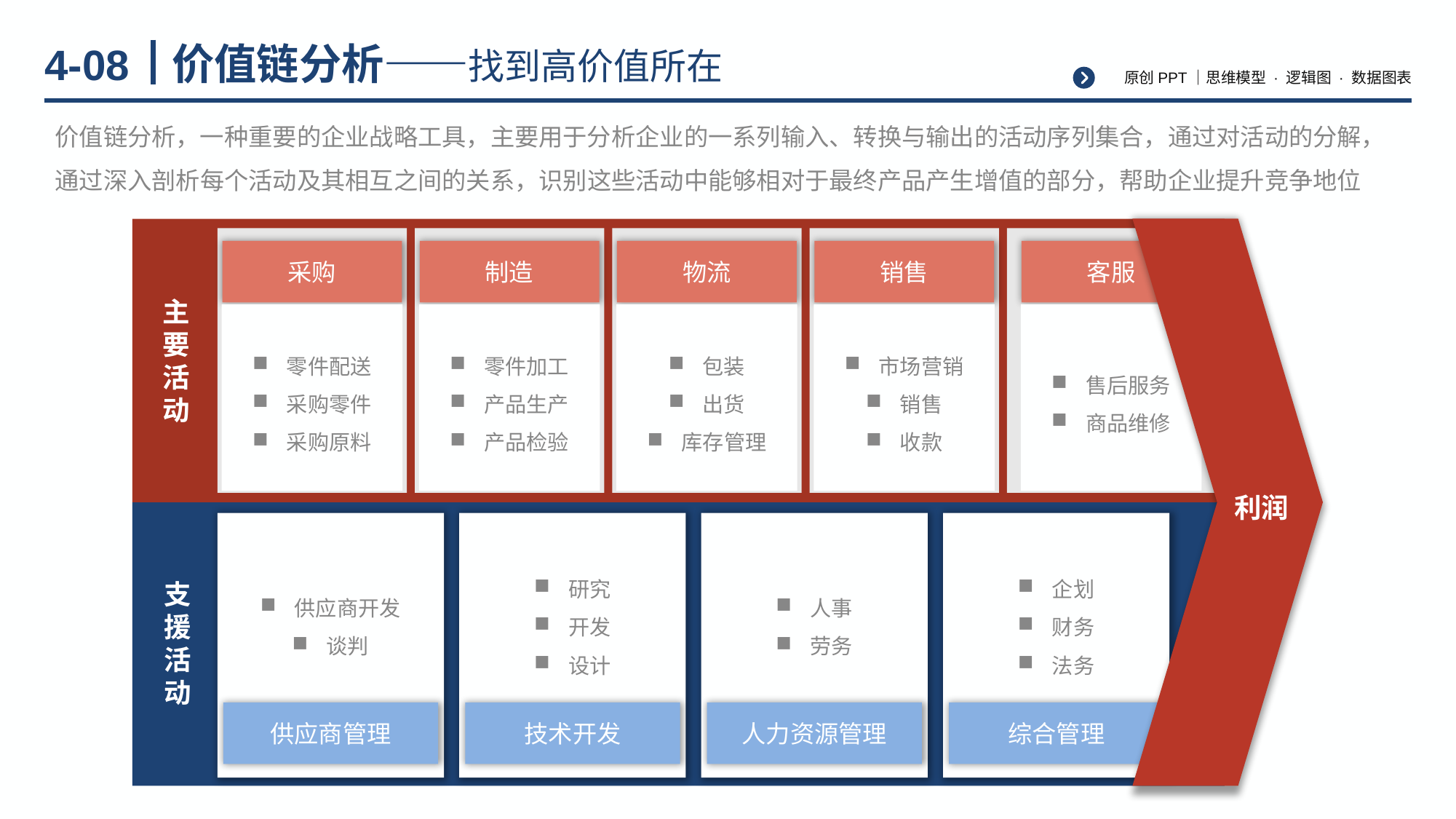

# 价值链分析——找到高价值所在
4-08
价值链分析，一种重要的企业战略工具，主要用于分析企业的一系列输入、转换与输出的活动序列集合，通过对活动的分解，通过深入剖析每个活动及其相互之间的关系，识别这些活动中能够相对于最终产品产生增值的部分，帮助企业提升竞争地位

主要活动
采购
制造
物流
销售
客服
零件配送
采购零件
采购原料
零件加工
产品生产
产品检验
包装
出货
库存管理
市场营销
销售
收款
售后服务
商品维修
利润

支援活动

供应商开发
谈判
研究
开发
设计
人事
劳务
企划
财务
法务
供应商管理
技术开发
人力资源管理
综合管理